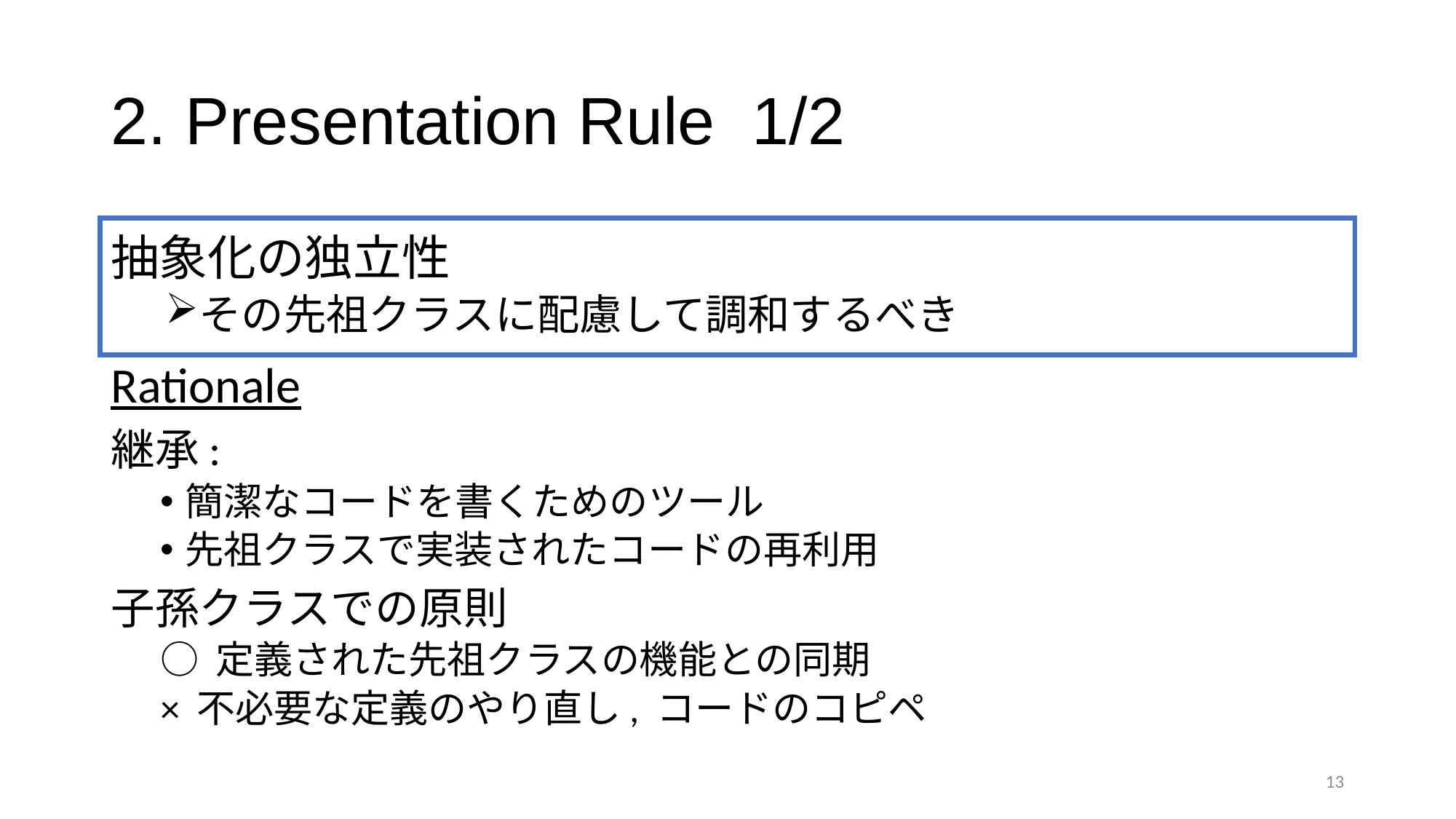

# 2. Presentation Rule  1/2
抽象化の独立性
その先祖クラスに配慮して調和するべき
Rationale
継承:
簡潔なコードを書くためのツール
先祖クラスで実装されたコードの再利用
子孫クラスでの原則
○ 定義された先祖クラスの機能との同期
× 不必要な定義のやり直し, コードのコピペ
13